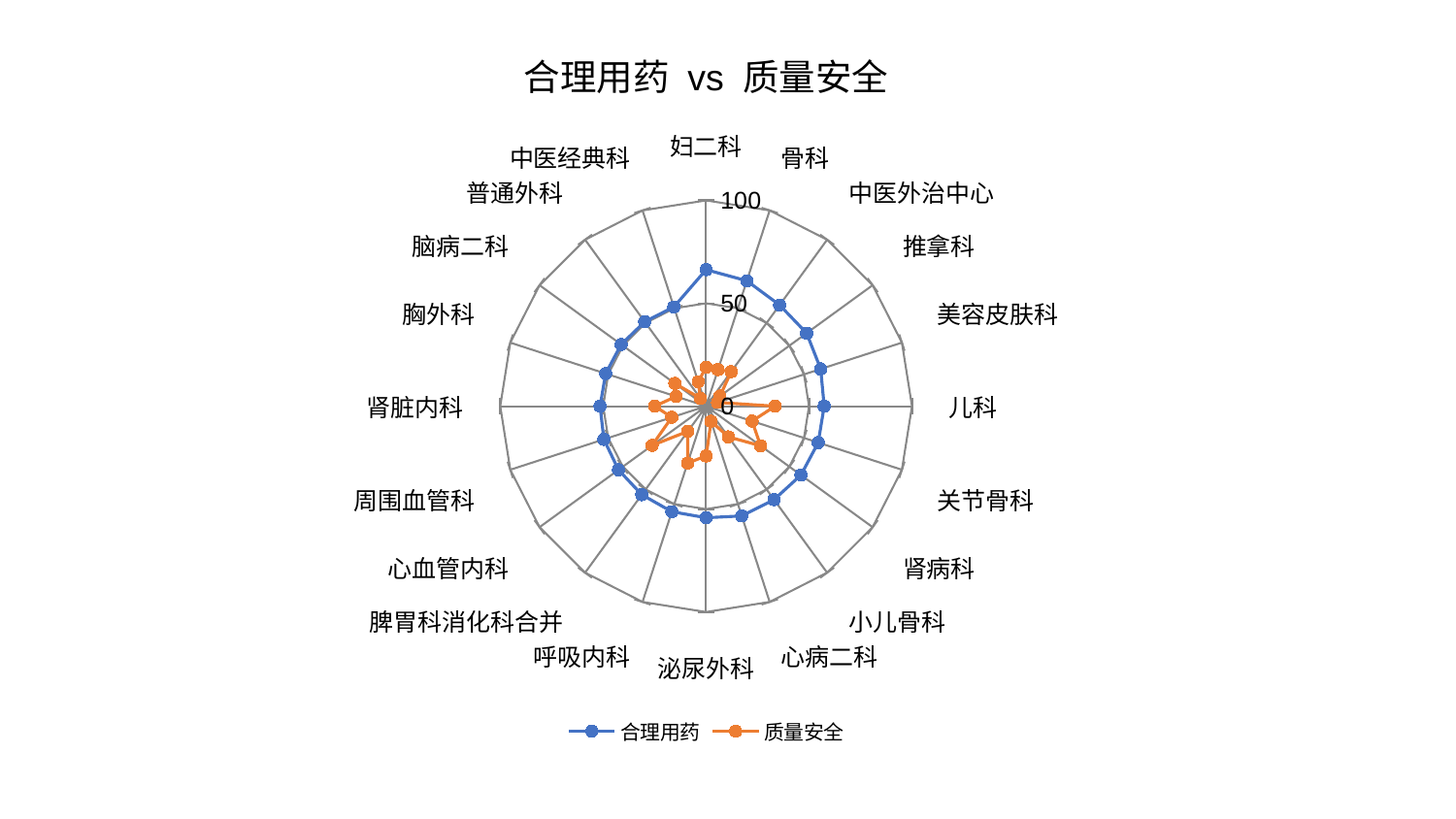

### Chart: 合理用药 vs 质量安全

| Category | 合理用药 | 质量安全 |
|---|---|---|
| 妇二科 | 66.32732668198022 | 18.963598857491014 |
| 骨科 | 64.07319058363942 | 18.69707923946725 |
| 中医外治中心 | 60.7564923492529 | 20.77550454737652 |
| 推拿科 | 60.35964772126522 | 8.337196168098354 |
| 美容皮肤科 | 58.51681358049474 | 5.866792789694022 |
| 儿科 | 57.35064888986007 | 33.51904138823221 |
| 关节骨科 | 57.26700264965791 | 23.49321473981368 |
| 肾病科 | 56.93433999250233 | 32.731575237055004 |
| 小儿骨科 | 56.142791825701536 | 18.451064881795435 |
| 心病二科 | 56.07595311353165 | 7.768328885708496 |
| 泌尿外科 | 54.2063913461148 | 24.19829836128117 |
| 呼吸内科 | 53.90562689525444 | 29.043234004773705 |
| 脾胃科消化科合并 | 53.147257799247534 | 15.12968289496978 |
| 心血管内科 | 52.630994737524276 | 32.43828941032196 |
| 周围血管科 | 52.211127348415275 | 17.533025265487815 |
| 肾脏内科 | 51.51115405038497 | 24.956534690942966 |
| 胸外科 | 51.29659348699267 | 15.314946316144235 |
| 脑病二科 | 51.01790357486508 | 18.785606719598583 |
| 普通外科 | 50.738183429546154 | 4.640787194268699 |
| 中医经典科 | 50.71349777508185 | 12.515426271097414 |
54